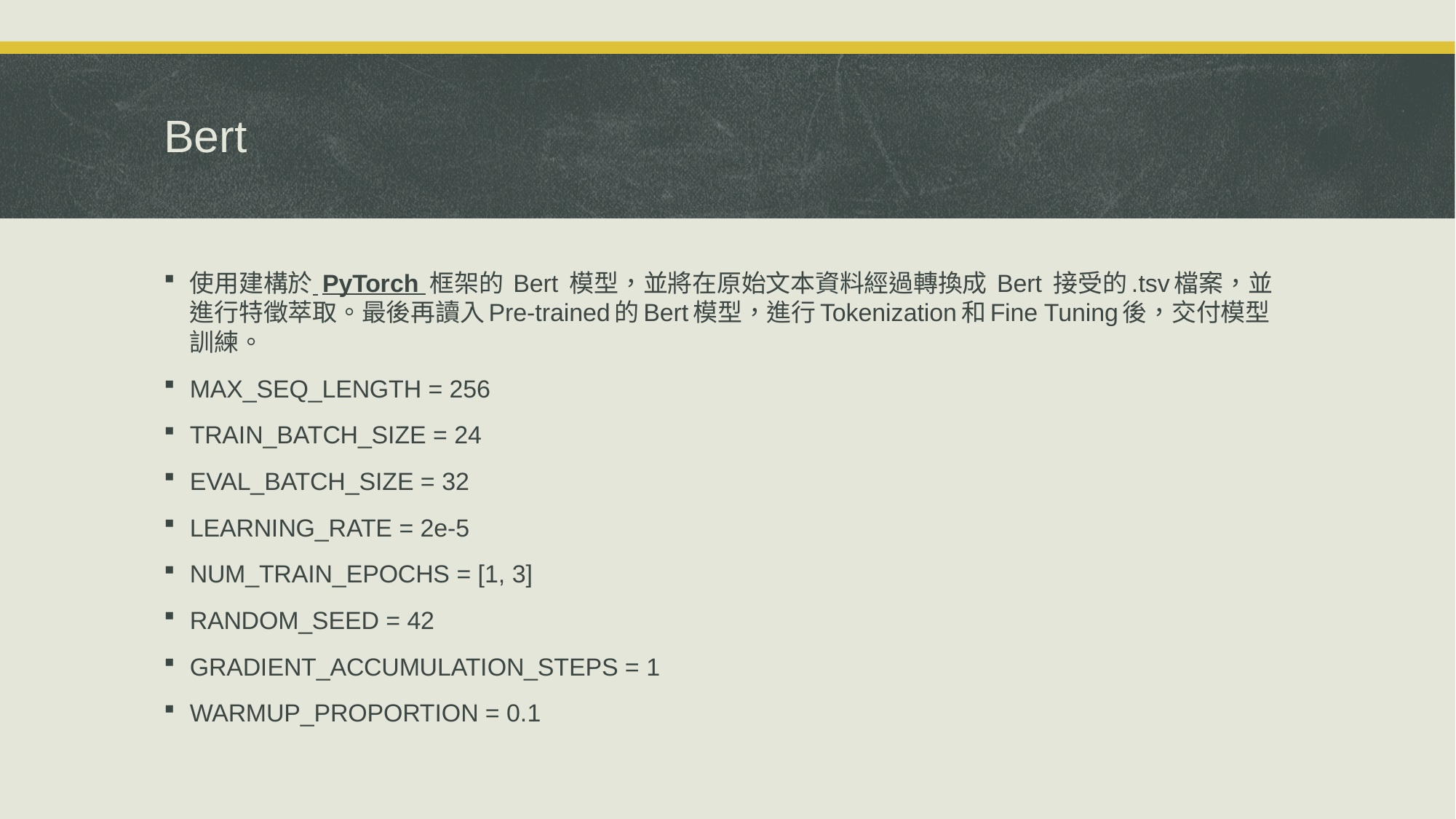

# Bert
使用建構於 PyTorch 框架的 Bert 模型，並將在原始文本資料經過轉換成 Bert 接受的.tsv檔案，並進行特徵萃取。最後再讀入Pre-trained的Bert模型，進行Tokenization和Fine Tuning後，交付模型訓練。
MAX_SEQ_LENGTH = 256
TRAIN_BATCH_SIZE = 24
EVAL_BATCH_SIZE = 32
LEARNING_RATE = 2e-5
NUM_TRAIN_EPOCHS = [1, 3]
RANDOM_SEED = 42
GRADIENT_ACCUMULATION_STEPS = 1
WARMUP_PROPORTION = 0.1